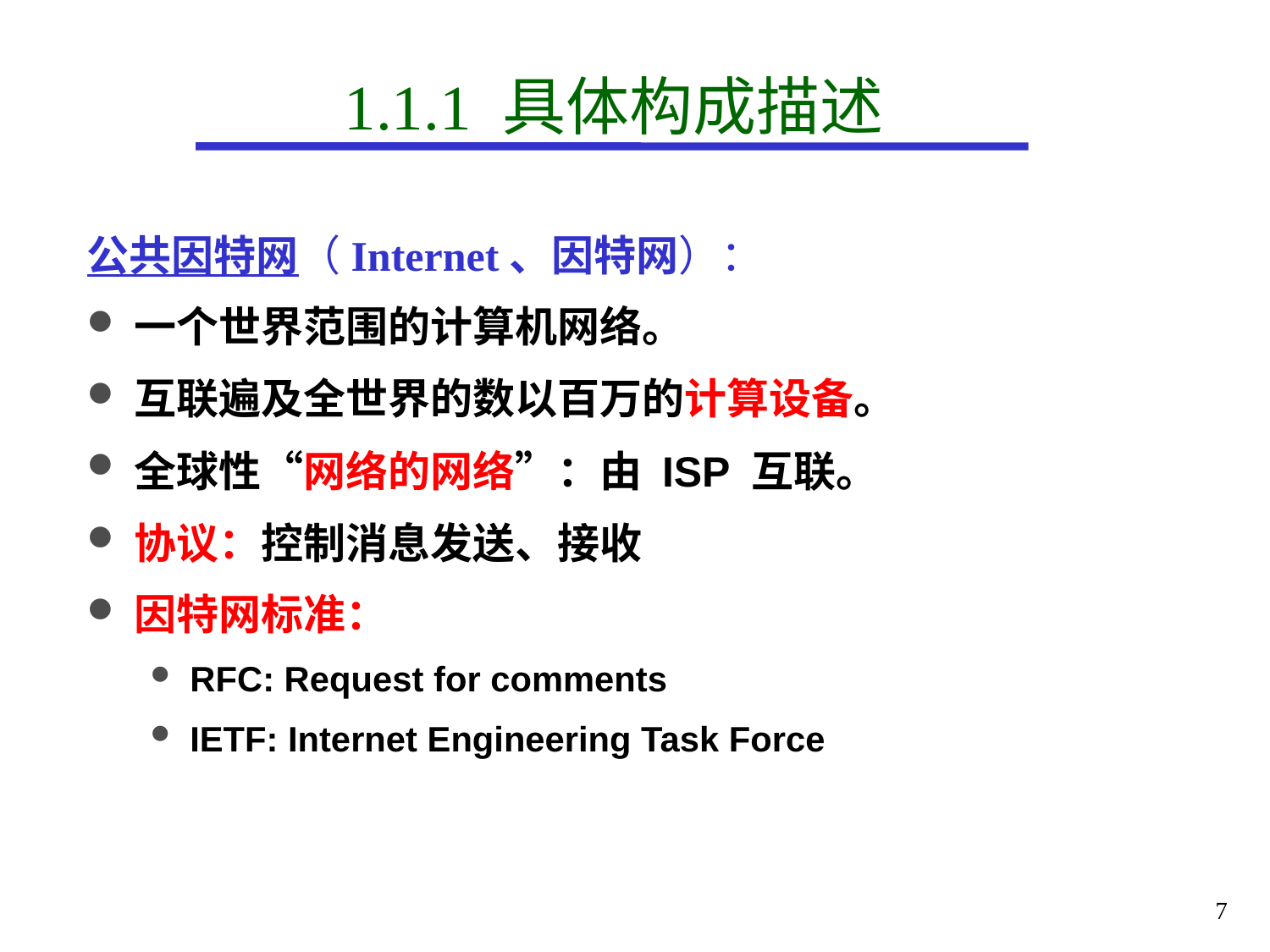

# 1.1.1 具体构成描述
公共因特网（Internet、因特网）：
一个世界范围的计算机网络。
互联遍及全世界的数以百万的计算设备。
全球性“网络的网络”：由 ISP 互联。
协议：控制消息发送、接收
因特网标准：
RFC: Request for comments
IETF: Internet Engineering Task Force

7